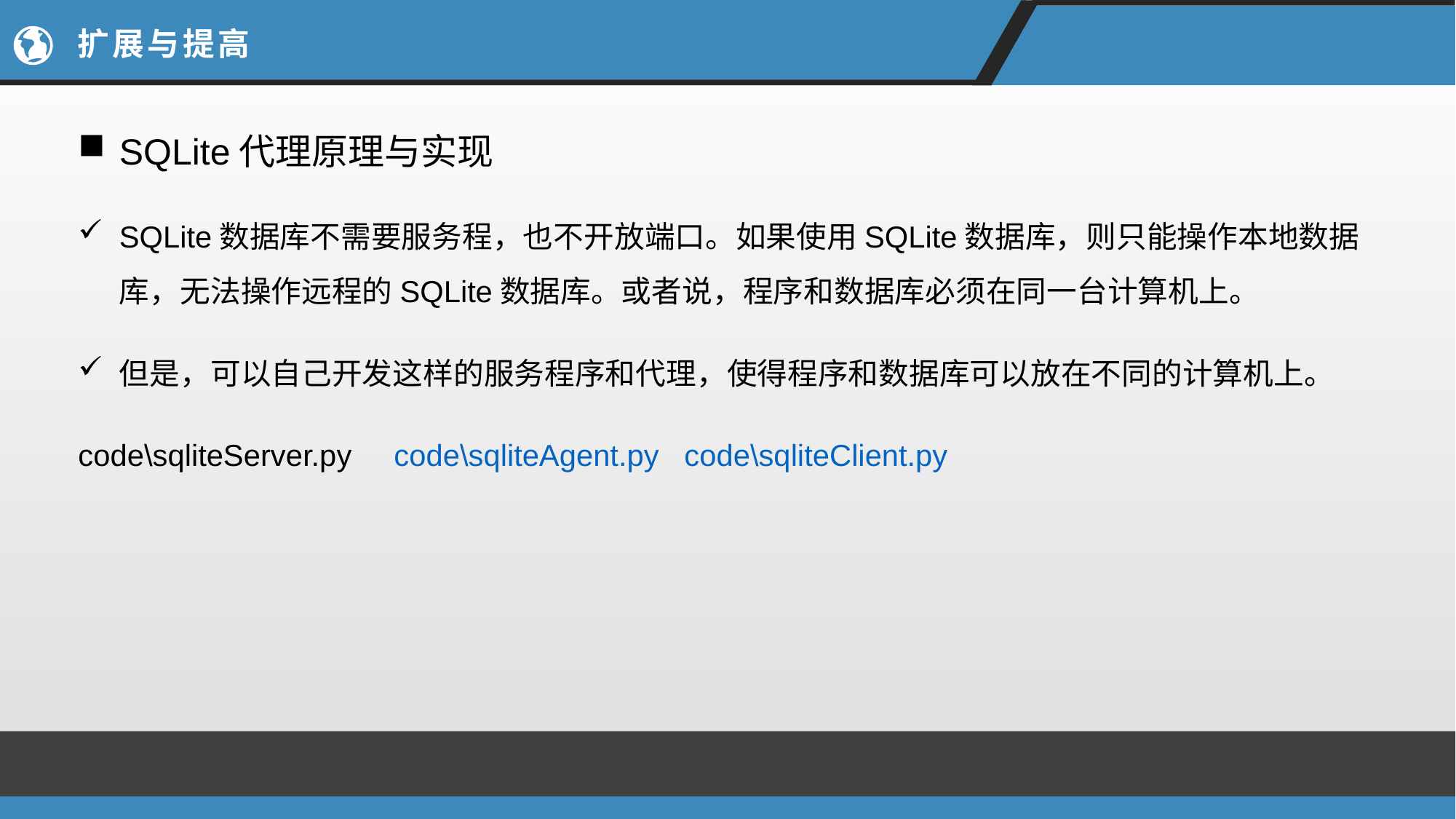

# 扩展与提高

SQLite代理原理与实现
SQLite数据库不需要服务程，也不开放端口。如果使用SQLite数据库，则只能操作本地数据库，无法操作远程的SQLite数据库。或者说，程序和数据库必须在同一台计算机上。
但是，可以自己开发这样的服务程序和代理，使得程序和数据库可以放在不同的计算机上。
code\sqliteServer.py     code\sqliteAgent.py   code\sqliteClient.py